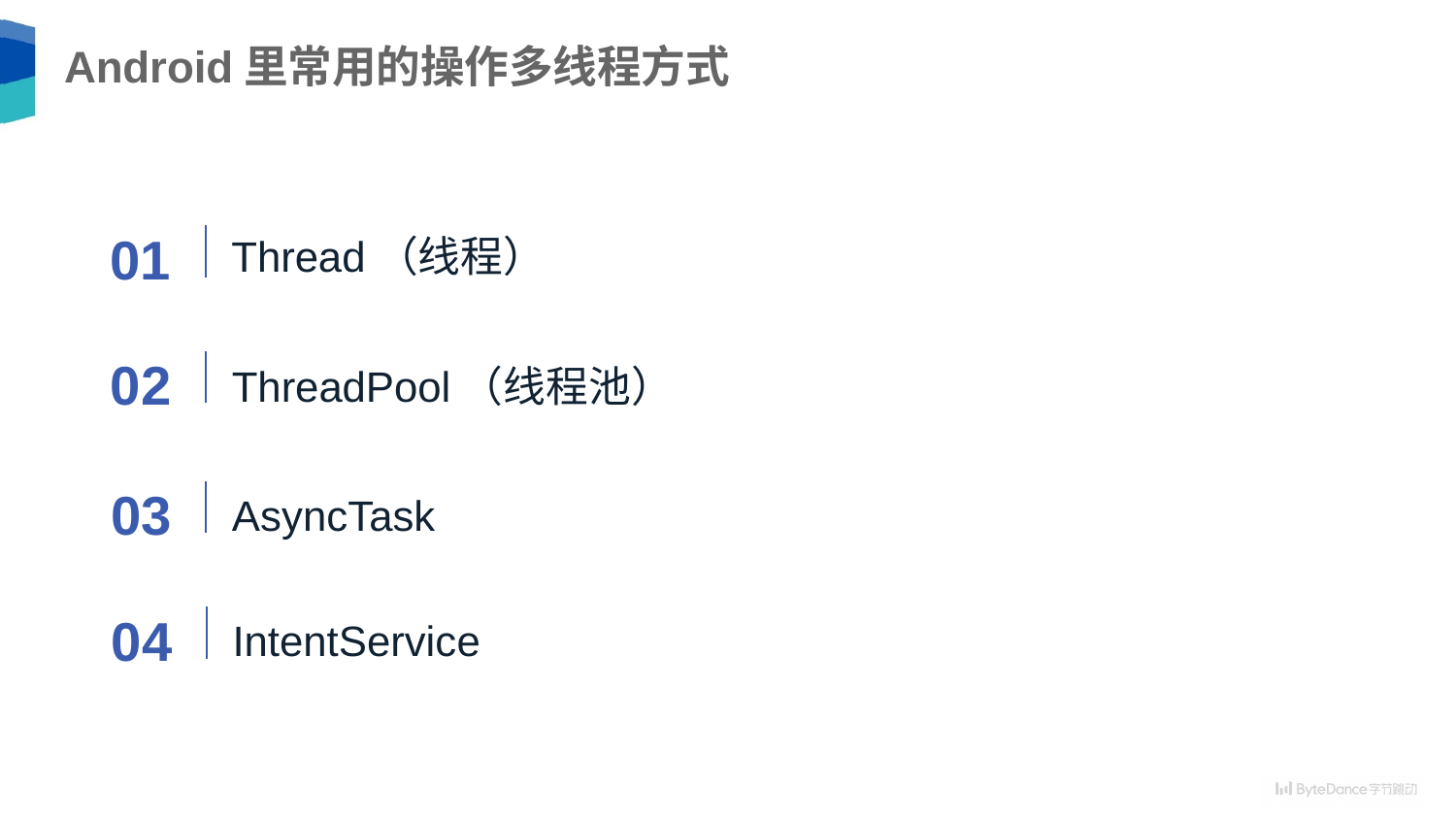

# Android里常用的操作多线程方式
01
Thread（线程）

02
ThreadPool（线程池）

03
AsyncTask

04
IntentService